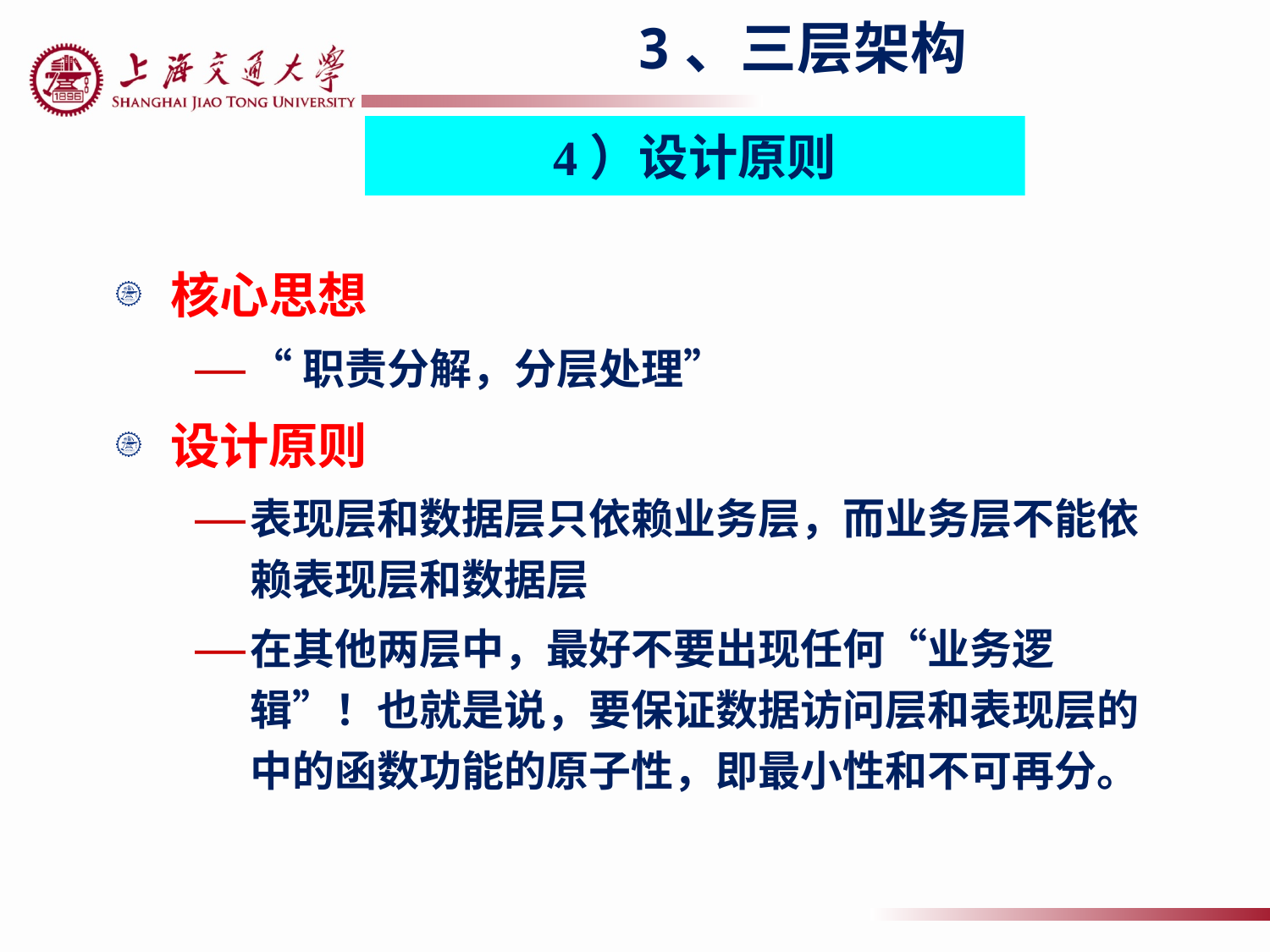

3、三层架构
4）设计原则
核心思想
“职责分解，分层处理”
设计原则
表现层和数据层只依赖业务层，而业务层不能依赖表现层和数据层
在其他两层中，最好不要出现任何“业务逻辑”！也就是说，要保证数据访问层和表现层的中的函数功能的原子性，即最小性和不可再分。